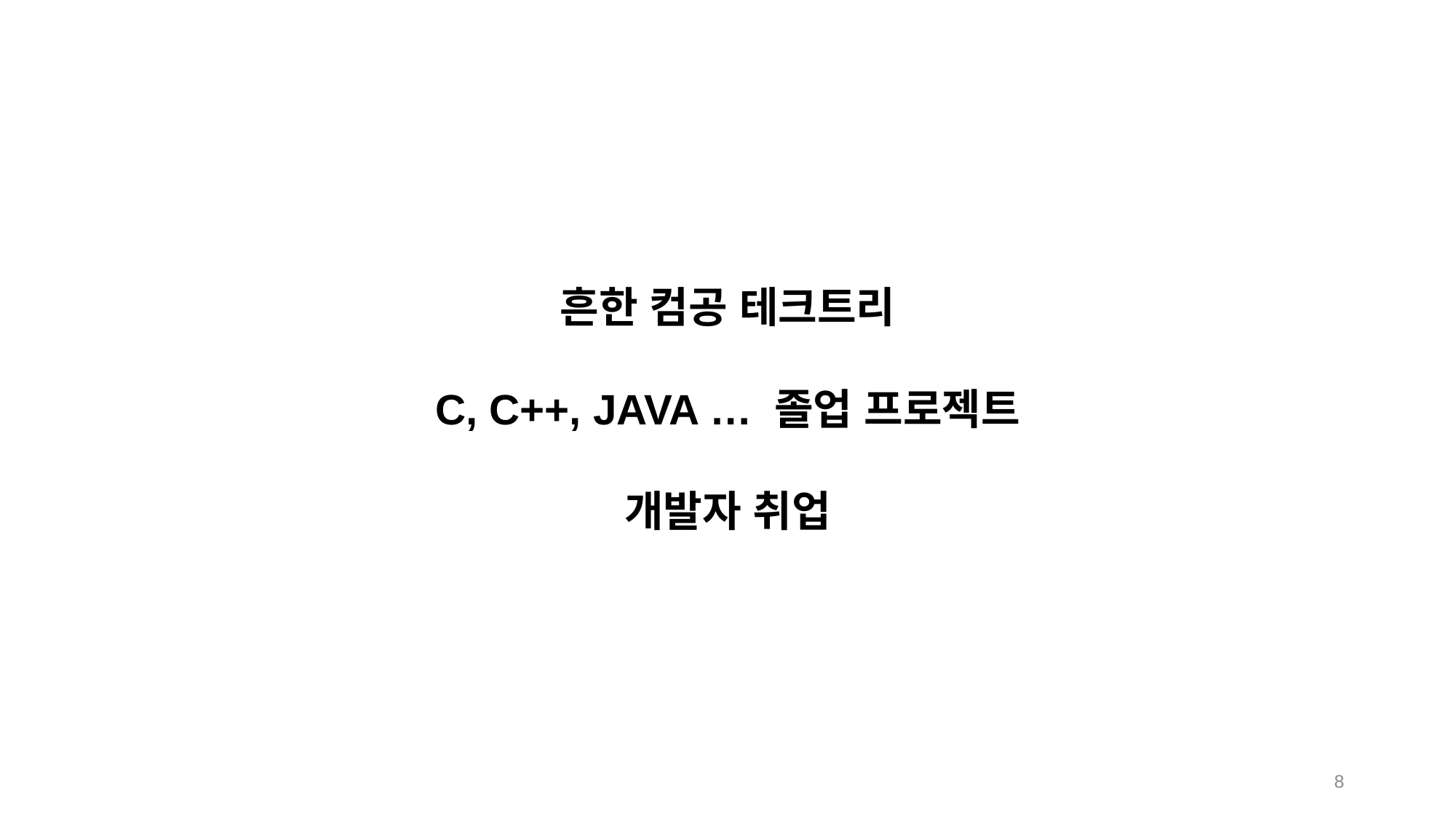

흔한 컴공 테크트리

C, C++, JAVA … 졸업 프로젝트

개발자 취업
8